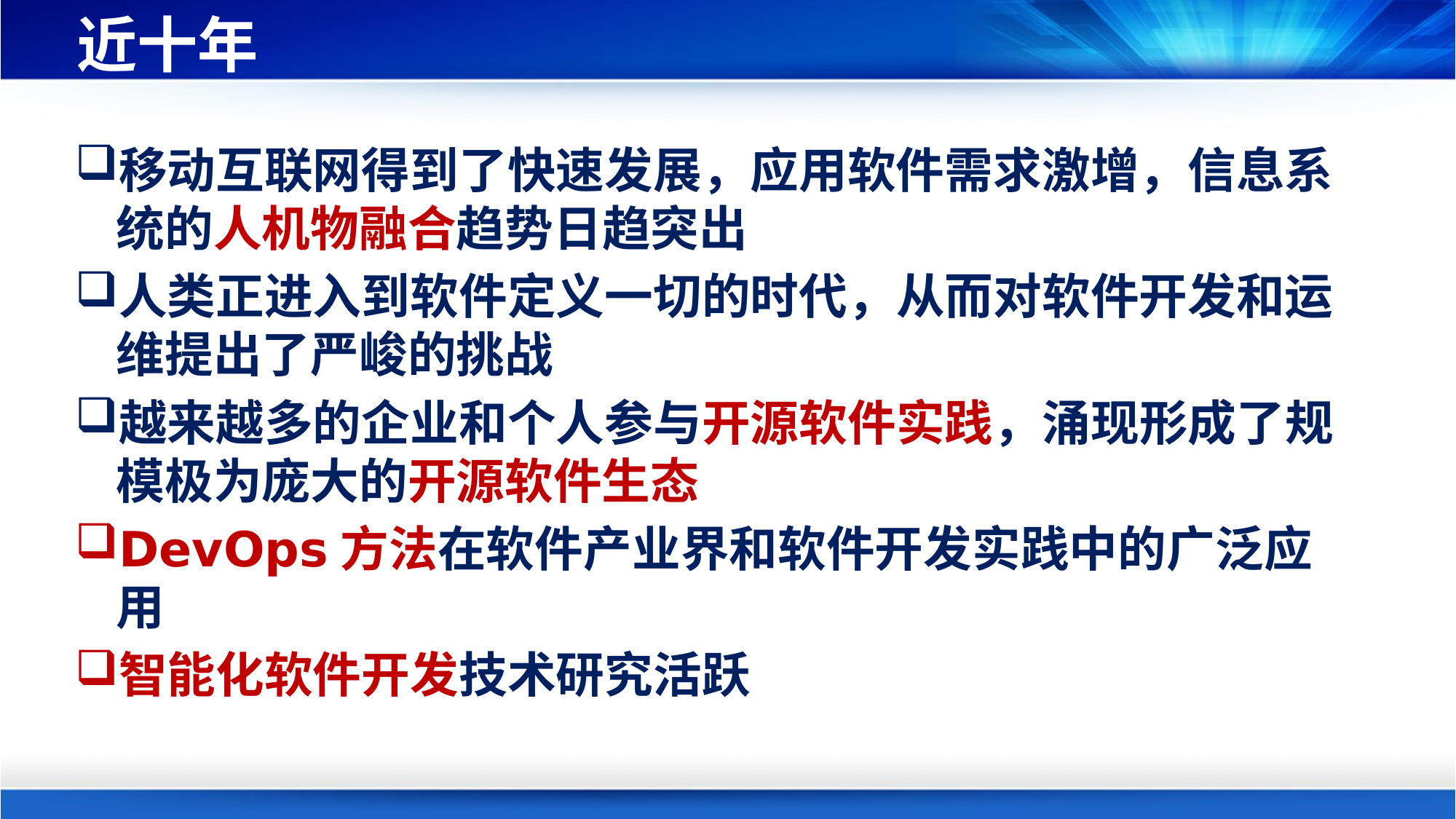

# 近十年
移动互联网得到了快速发展，应用软件需求激增，信息系统的人机物融合趋势日趋突出
人类正进入到软件定义一切的时代，从而对软件开发和运维提出了严峻的挑战
越来越多的企业和个人参与开源软件实践，涌现形成了规模极为庞大的开源软件生态
DevOps方法在软件产业界和软件开发实践中的广泛应用
智能化软件开发技术研究活跃